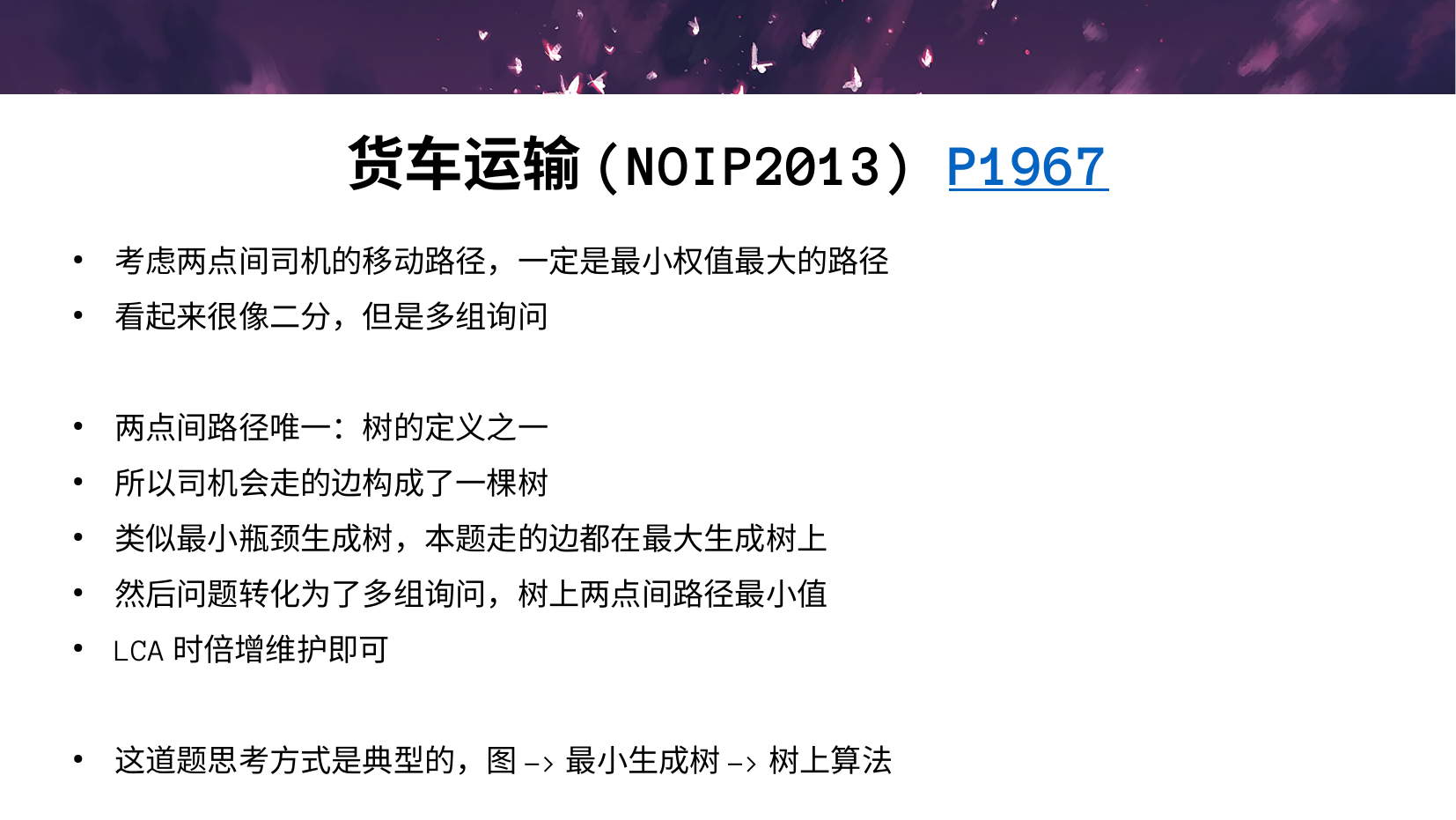

# 货车运输(NOIP2013) P1967
考虑两点间司机的移动路径，一定是最小权值最大的路径
看起来很像二分，但是多组询问

两点间路径唯一：树的定义之一
所以司机会走的边构成了一棵树
类似最小瓶颈生成树，本题走的边都在最大生成树上
然后问题转化为了多组询问，树上两点间路径最小值
LCA时倍增维护即可

这道题思考方式是典型的，图->最小生成树->树上算法